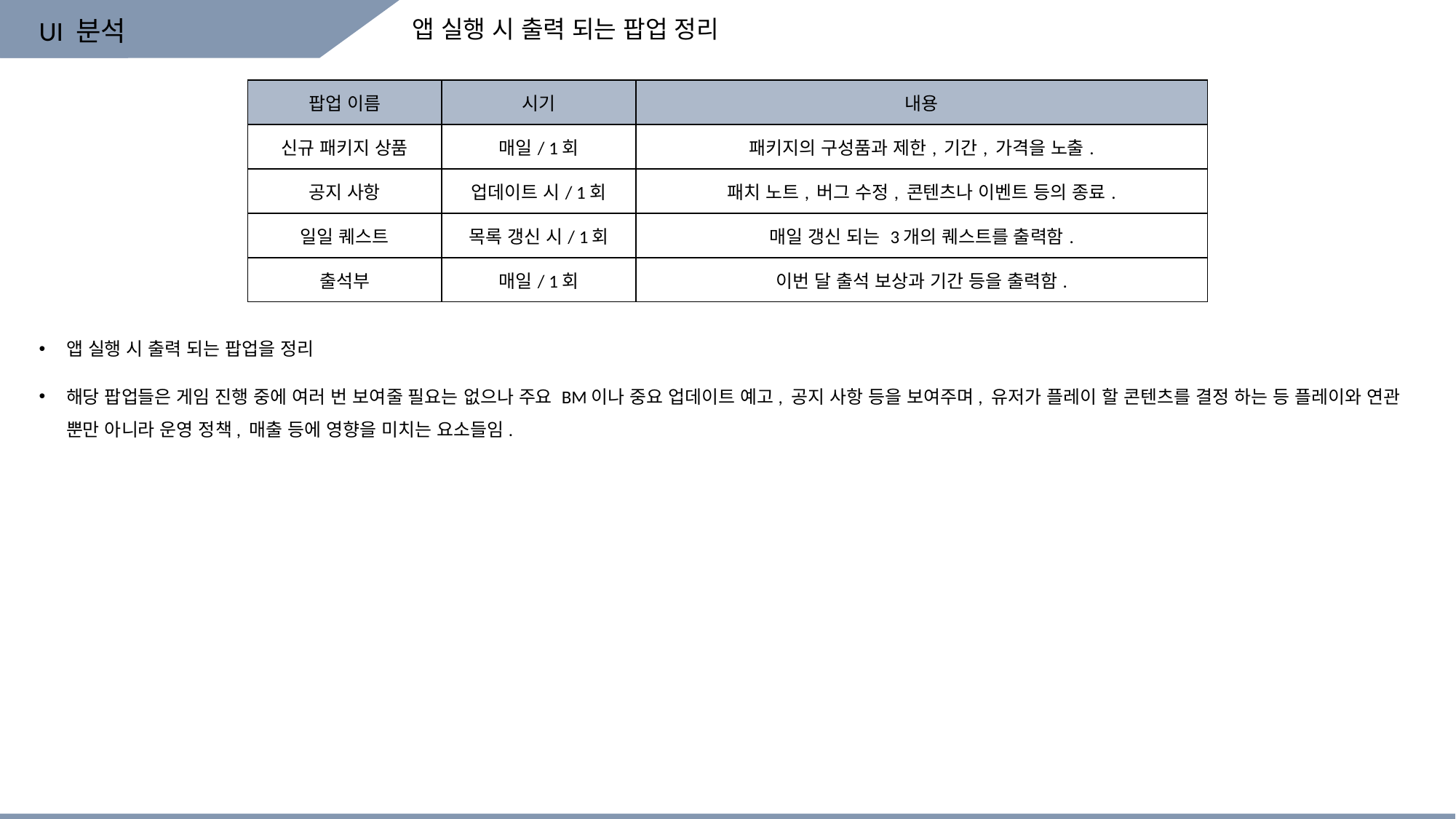

# 앱 실행 시 출력 되는 팝업 정리
| 팝업 이름 | 시기 | 내용 |
| --- | --- | --- |
| 신규 패키지 상품 | 매일/ 1회 | 패키지의 구성품과 제한, 기간, 가격을 노출. |
| 공지 사항 | 업데이트 시/ 1회 | 패치 노트, 버그 수정, 콘텐츠나 이벤트 등의 종료. |
| 일일 퀘스트 | 목록 갱신 시/ 1회 | 매일 갱신 되는 3개의 퀘스트를 출력함. |
| 출석부 | 매일/ 1회 | 이번 달 출석 보상과 기간 등을 출력함. |
앱 실행 시 출력 되는 팝업을 정리
해당 팝업들은 게임 진행 중에 여러 번 보여줄 필요는 없으나 주요 BM이나 중요 업데이트 예고, 공지 사항 등을 보여주며, 유저가 플레이 할 콘텐츠를 결정 하는 등 플레이와 연관 뿐만 아니라 운영 정책, 매출 등에 영향을 미치는 요소들임.